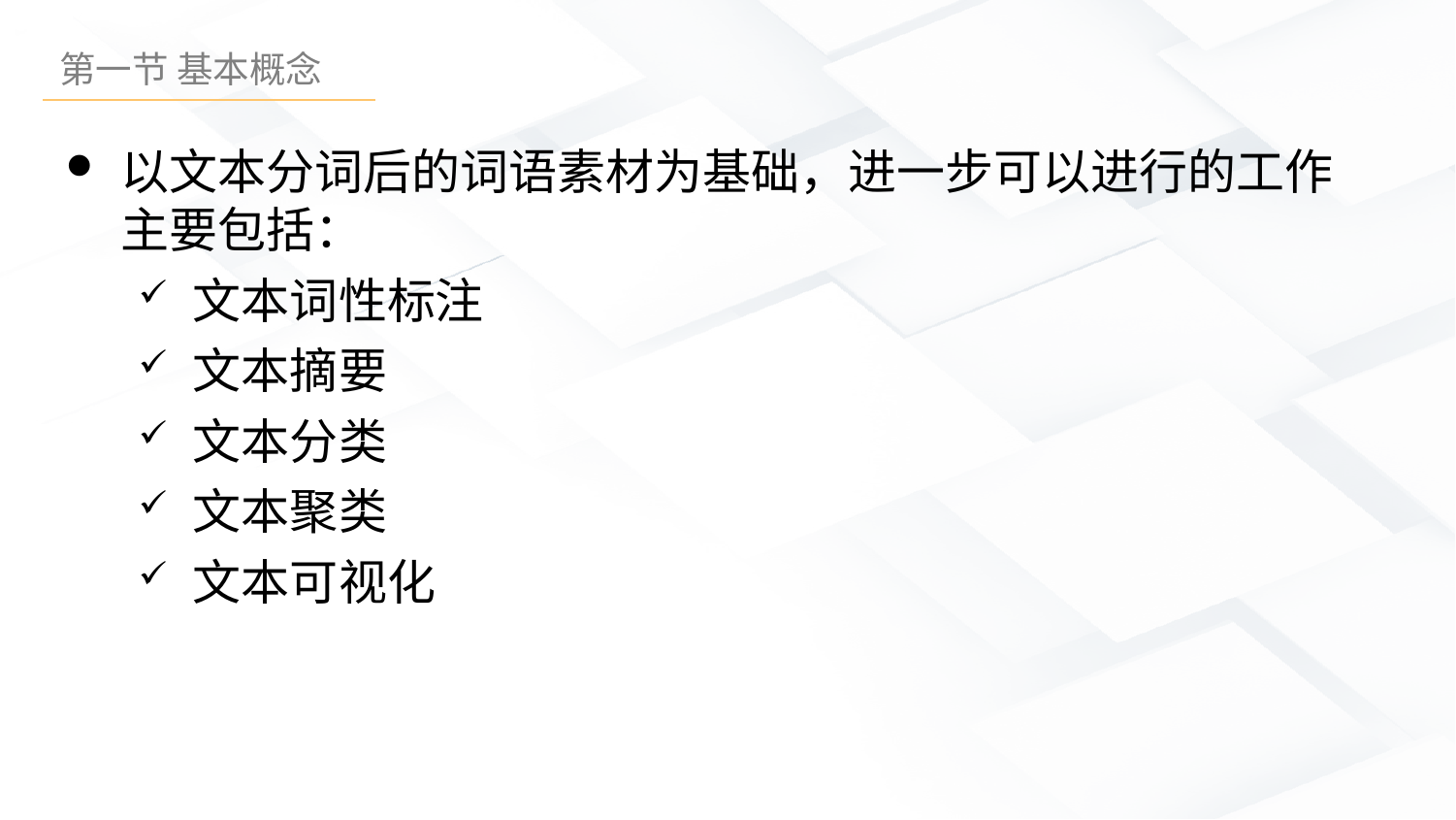

以文本分词后的词语素材为基础，进一步可以进行的工作主要包括：
文本词性标注
文本摘要
文本分类
文本聚类
文本可视化